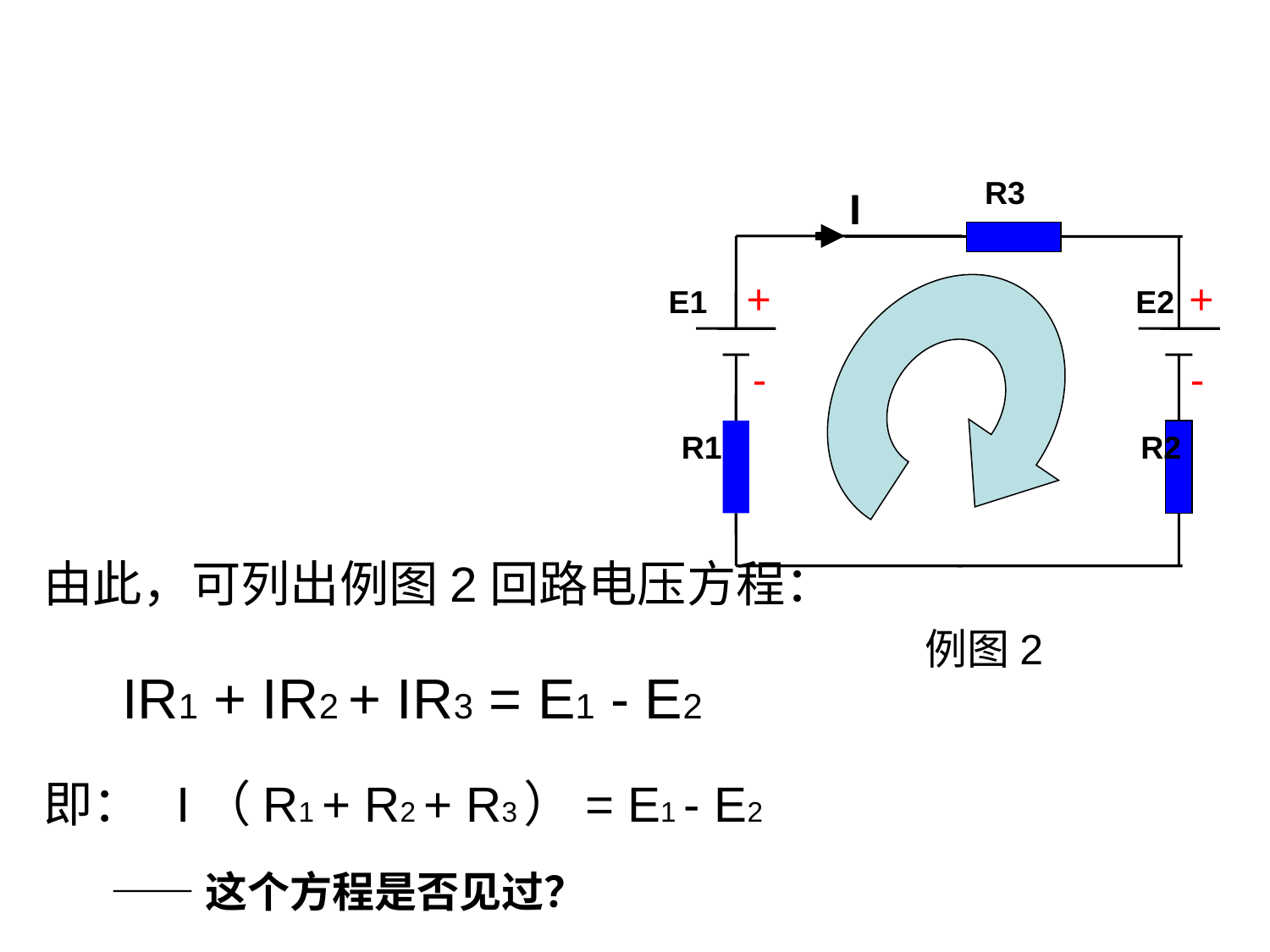

川庆培训中心、四川石油学校
CCDC Training Center、Sichuan Petroleum School

R3
I

E1
   R1

      E2

     R2

+

+
-
-
由此，可列出例图2回路电压方程：

     IR1 + IR2 + IR3 = E1 - E2

即：  I（R1 + R2 + R3）= E1 - E2

       ——这个方程是否见过？

例图2